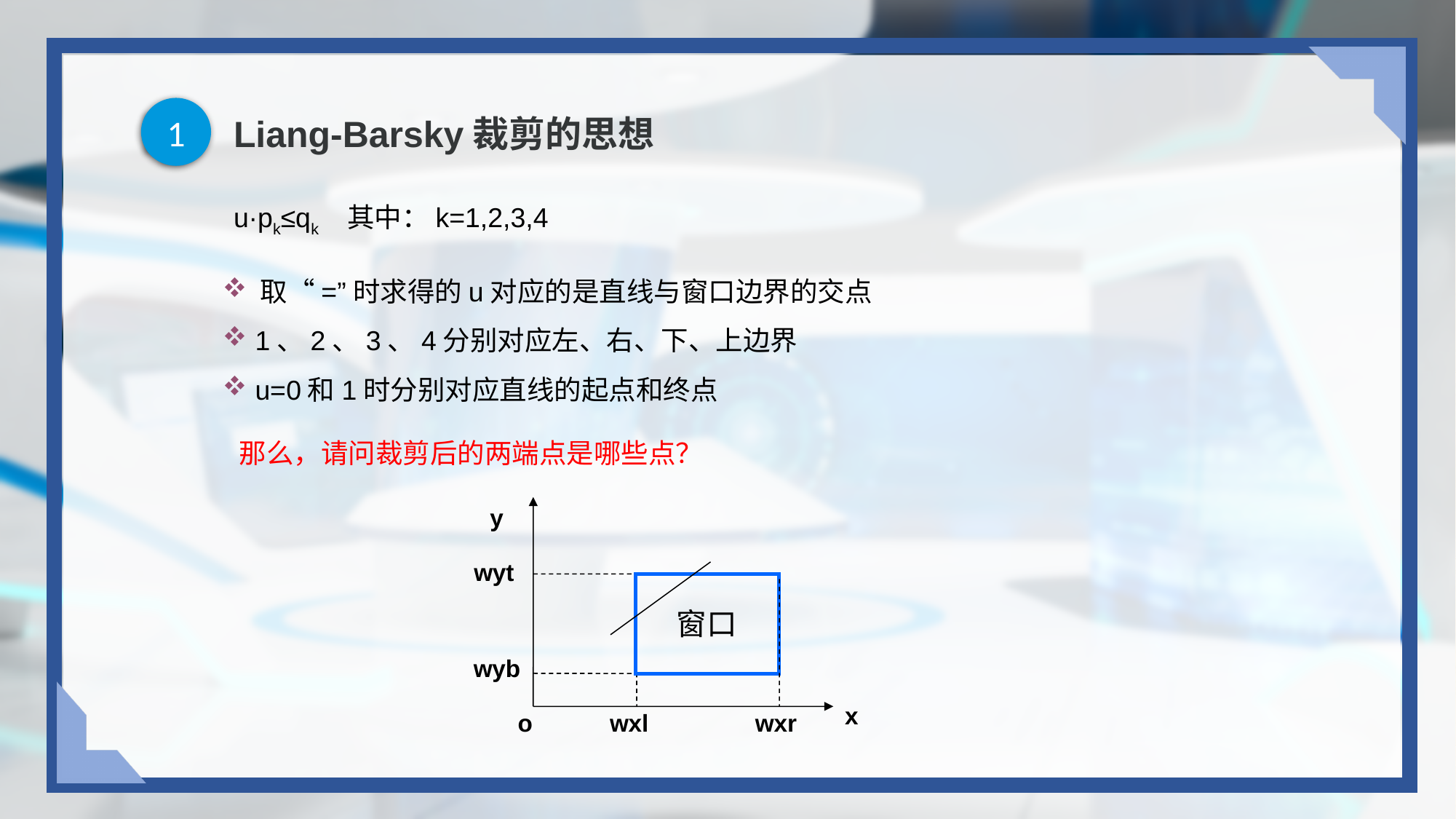

1
# Liang-Barsky裁剪的思想
u·pk≤qk     其中：k=1,2,3,4
 取“=”时求得的u对应的是直线与窗口边界的交点
 1、2、3、4分别对应左、右、下、上边界
 u=0和1时分别对应直线的起点和终点
那么，请问裁剪后的两端点是哪些点？
y

wyt

窗口
wyb

x
o
wxl
wxr